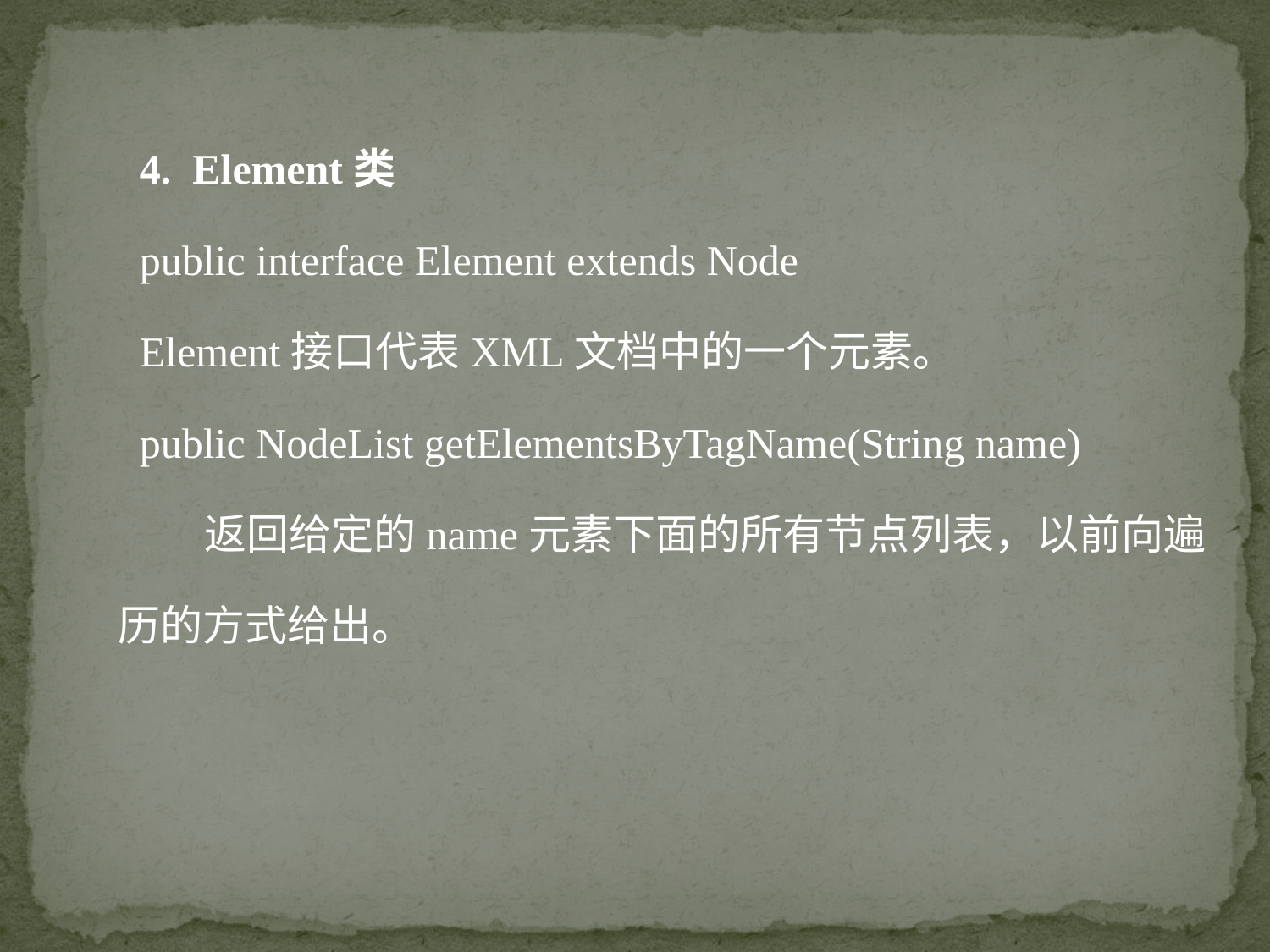

4.  Element类
  public interface Element extends Node
  Element接口代表XML文档中的一个元素。
  public NodeList getElementsByTagName(String name)
        返回给定的name元素下面的所有节点列表，以前向遍历的方式给出。